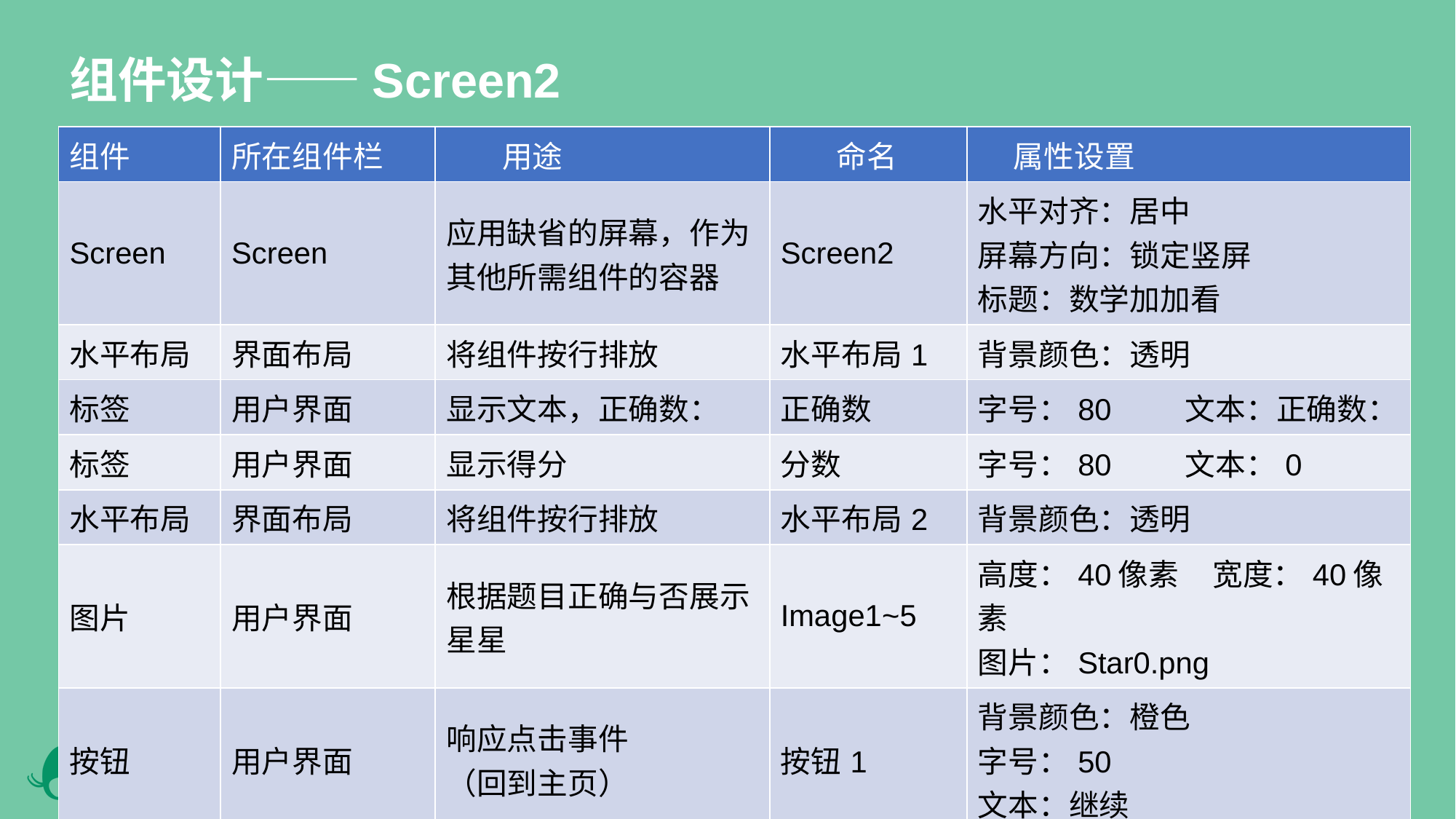

组件设计——Screen2
| 组件 | 所在组件栏 | 用途 | 命名 | 属性设置 |
| --- | --- | --- | --- | --- |
| Screen | Screen | 应用缺省的屏幕，作为其他所需组件的容器 | Screen2 | 水平对齐：居中 屏幕方向：锁定竖屏 标题：数学加加看 |
| 水平布局 | 界面布局 | 将组件按行排放 | 水平布局1 | 背景颜色：透明 |
| 标签 | 用户界面 | 显示文本，正确数： | 正确数 | 字号：80 文本：正确数： |
| 标签 | 用户界面 | 显示得分 | 分数 | 字号：80 文本：0 |
| 水平布局 | 界面布局 | 将组件按行排放 | 水平布局2 | 背景颜色：透明 |
| 图片 | 用户界面 | 根据题目正确与否展示星星 | Image1~5 | 高度：40像素 宽度：40像素 图片：Star0.png |
| 按钮 | 用户界面 | 响应点击事件 （回到主页） | 按钮1 | 背景颜色：橙色 字号：50 文本：继续 |